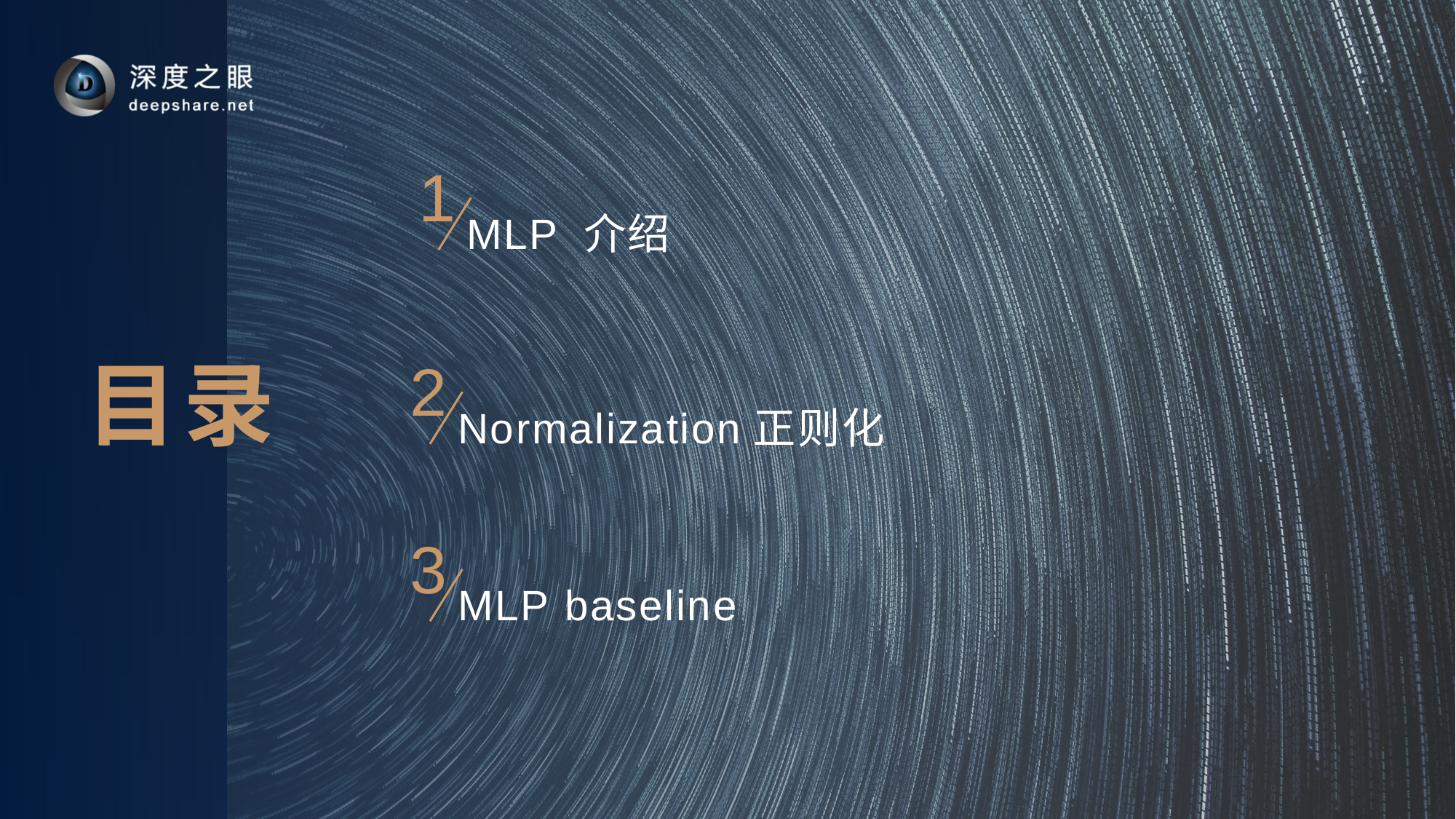

1
MLP 介绍
2
Normalization正则化
3
MLP baseline